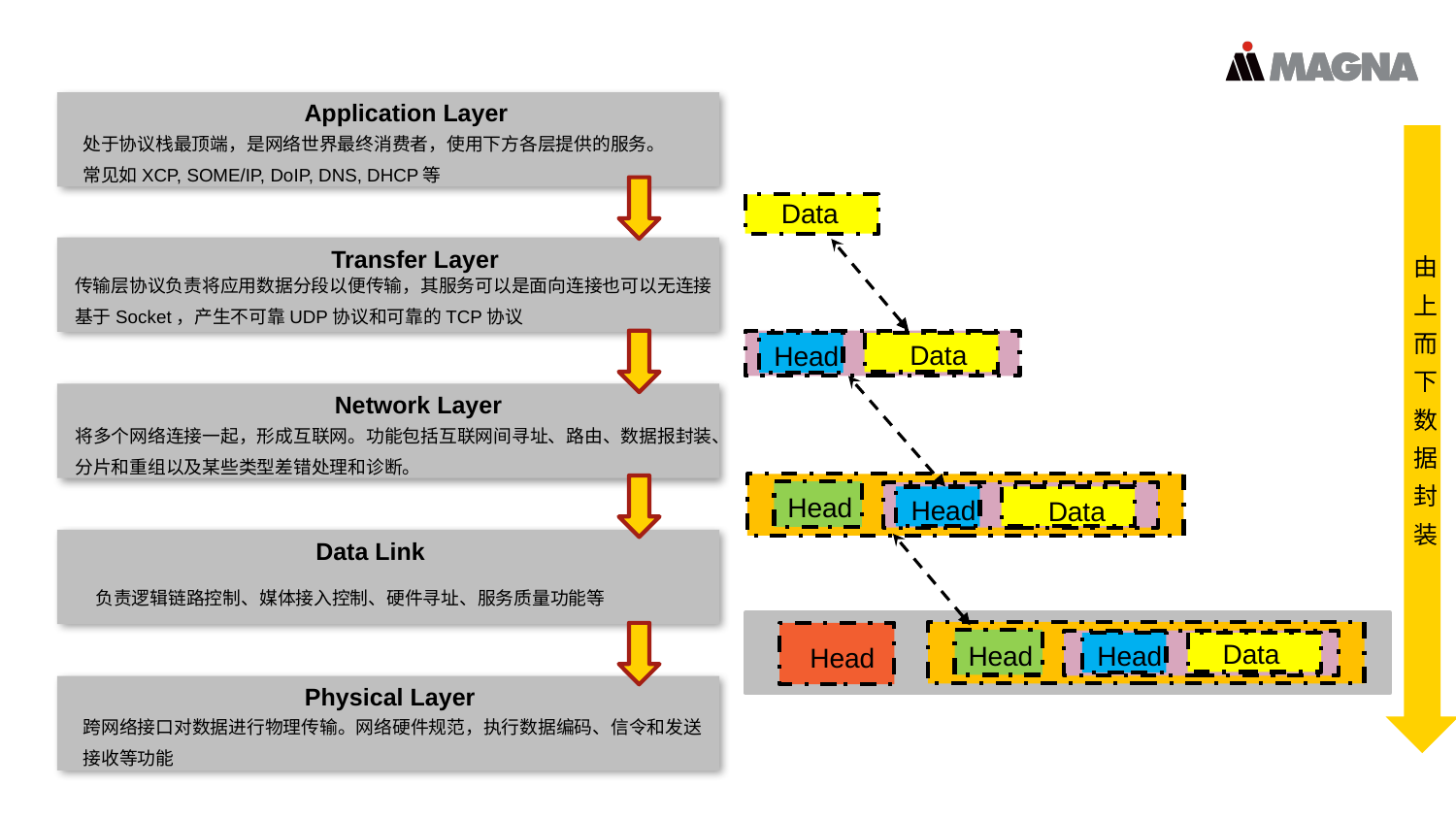

Application Layer

处于协议栈最顶端，是网络世界最终消费者，使用下方各层提供的服务。
常见如XCP, SOME/IP, DoIP, DNS, DHCP等

Data

Transfer Layer

传输层协议负责将应用数据分段以便传输，其服务可以是面向连接也可以无连接
基于Socket，产生不可靠UDP协议和可靠的TCP协议
由
上
而
下
数
据
封
装
Data

Head

Network Layer

将多个网络连接一起，形成互联网。功能包括互联网间寻址、路由、数据报封装、
分片和重组以及某些类型差错处理和诊断。

Head
Head

Data

Data Link

负责逻辑链路控制、媒体接入控制、硬件寻址、服务质量功能等

Data

Head
Head

Head
Physical Layer

跨网络接口对数据进行物理传输。网络硬件规范，执行数据编码、信令和发送
接收等功能